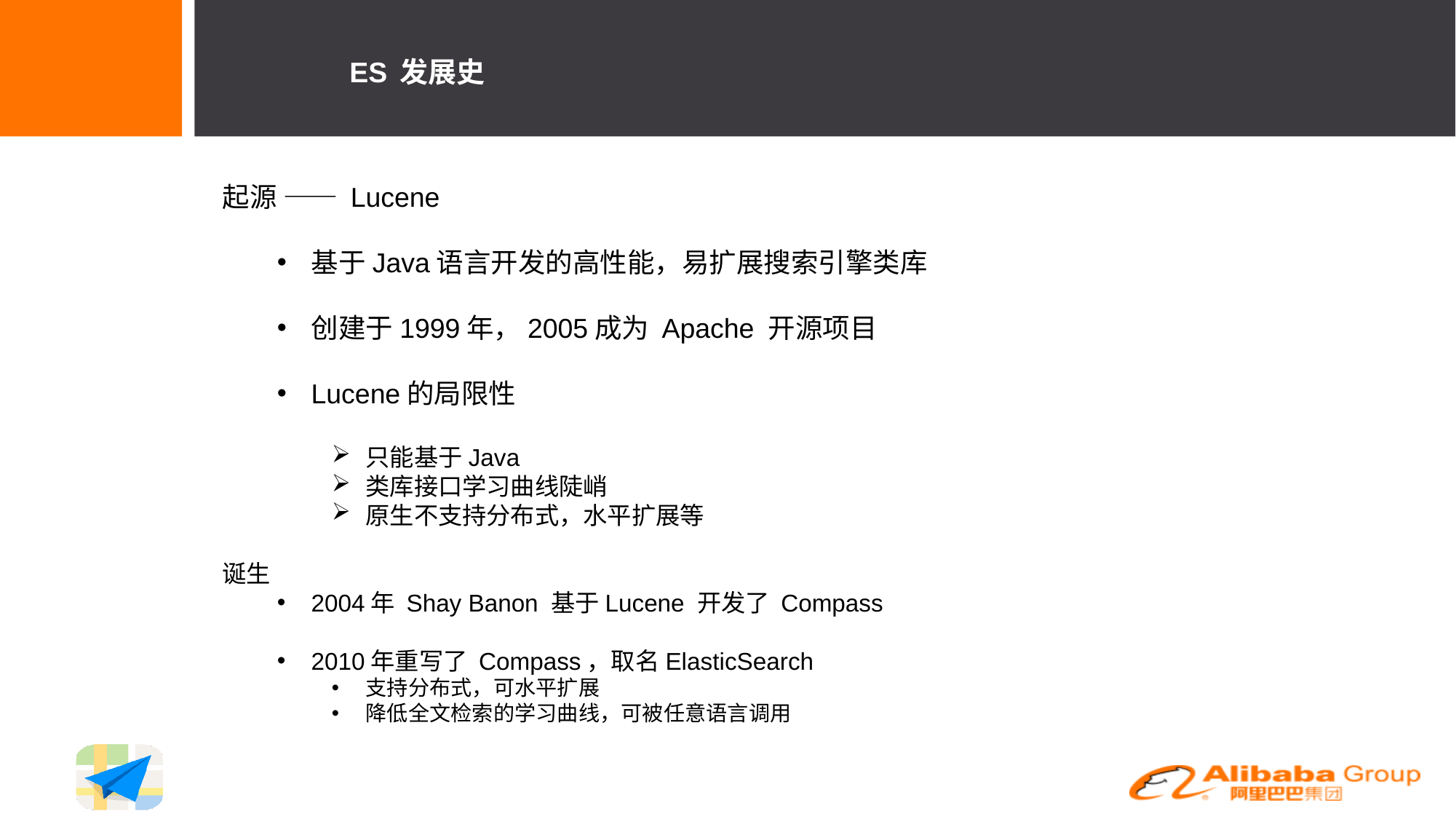

ES 发展史
起源 —— Lucene

基于Java语言开发的高性能，易扩展搜索引擎类库

创建于1999年，2005成为 Apache 开源项目

Lucene的局限性

只能基于Java
类库接口学习曲线陡峭
原生不支持分布式，水平扩展等

诞生
2004年 Shay Banon 基于Lucene 开发了 Compass

2010年重写了 Compass，取名ElasticSearch
支持分布式，可水平扩展
降低全文检索的学习曲线，可被任意语言调用